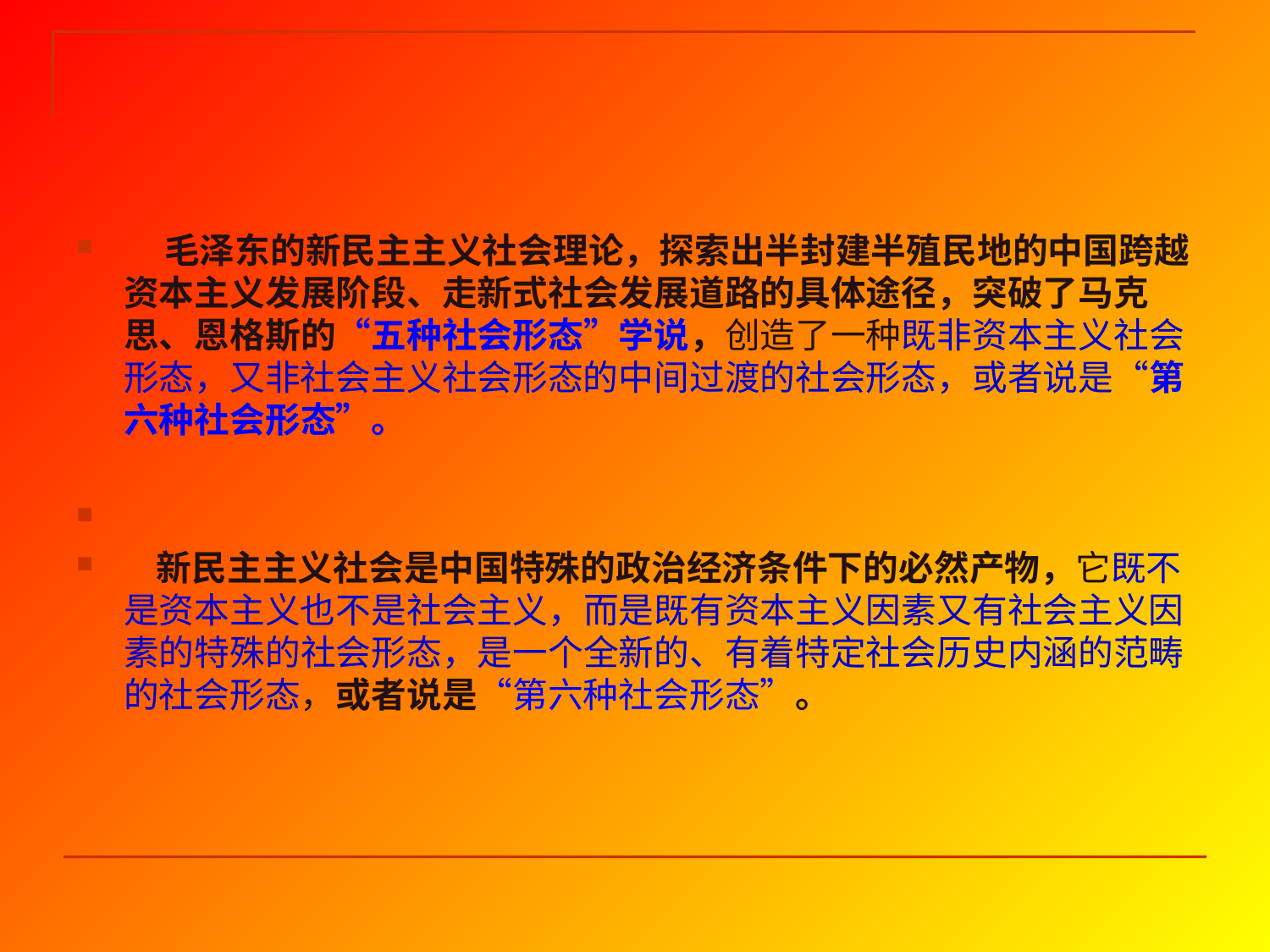

毛泽东的新民主主义社会理论，探索出半封建半殖民地的中国跨越资本主义发展阶段、走新式社会发展道路的具体途径，突破了马克思、恩格斯的“五种社会形态”学说，创造了一种既非资本主义社会形态，又非社会主义社会形态的中间过渡的社会形态，或者说是“第六种社会形态”。

   新民主主义社会是中国特殊的政治经济条件下的必然产物，它既不是资本主义也不是社会主义，而是既有资本主义因素又有社会主义因素的特殊的社会形态，是一个全新的、有着特定社会历史内涵的范畴的社会形态，或者说是“第六种社会形态”。